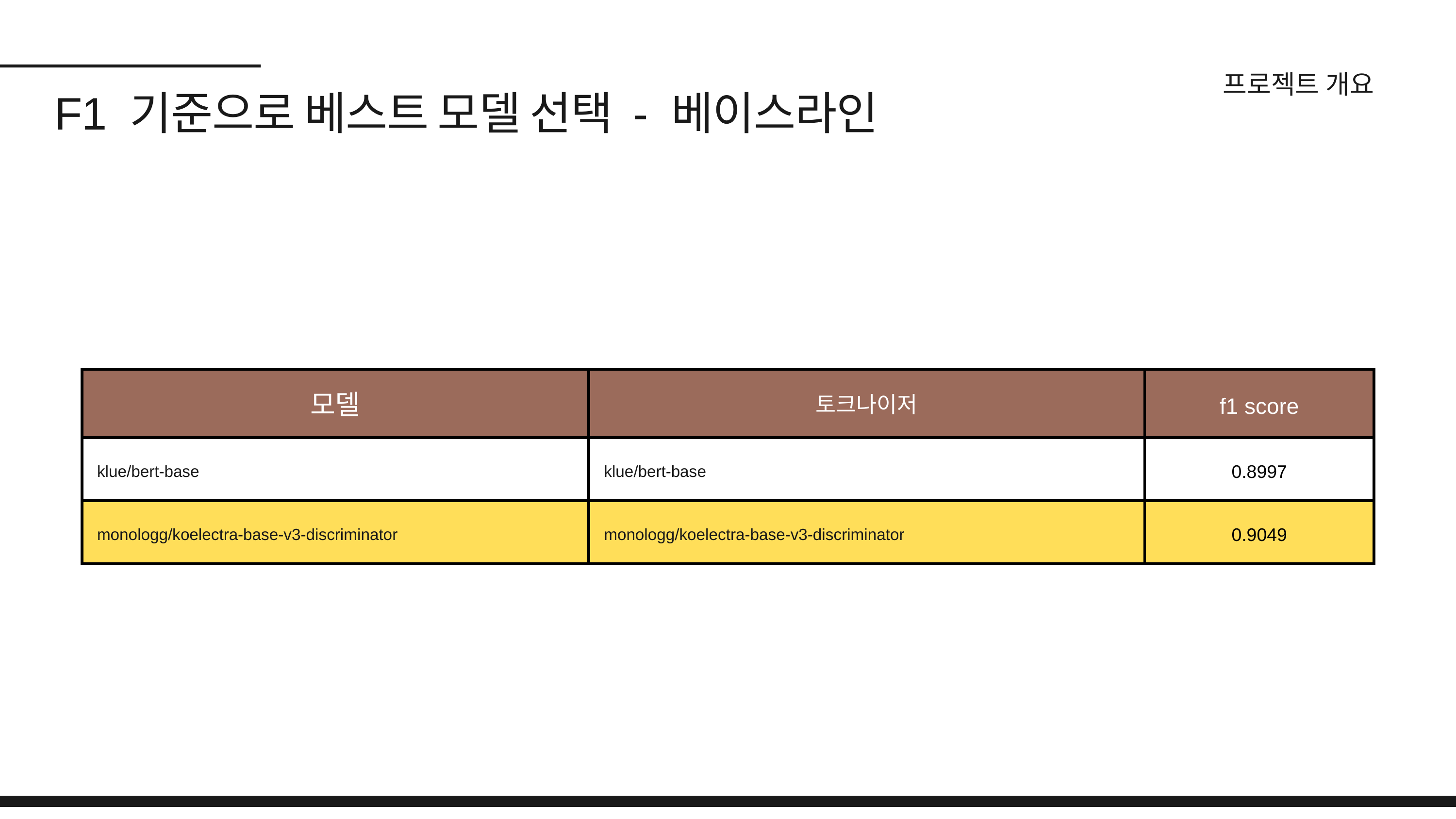

프로젝트 개요

 F1 기준으로 베스트 모델 선택 - 베이스라인
| 모델 | 토크나이저 | f1 score |
| --- | --- | --- |
| klue/bert-base | klue/bert-base | 0.8997 |
| monologg/koelectra-base-v3-discriminator | monologg/koelectra-base-v3-discriminator | 0.9049 |